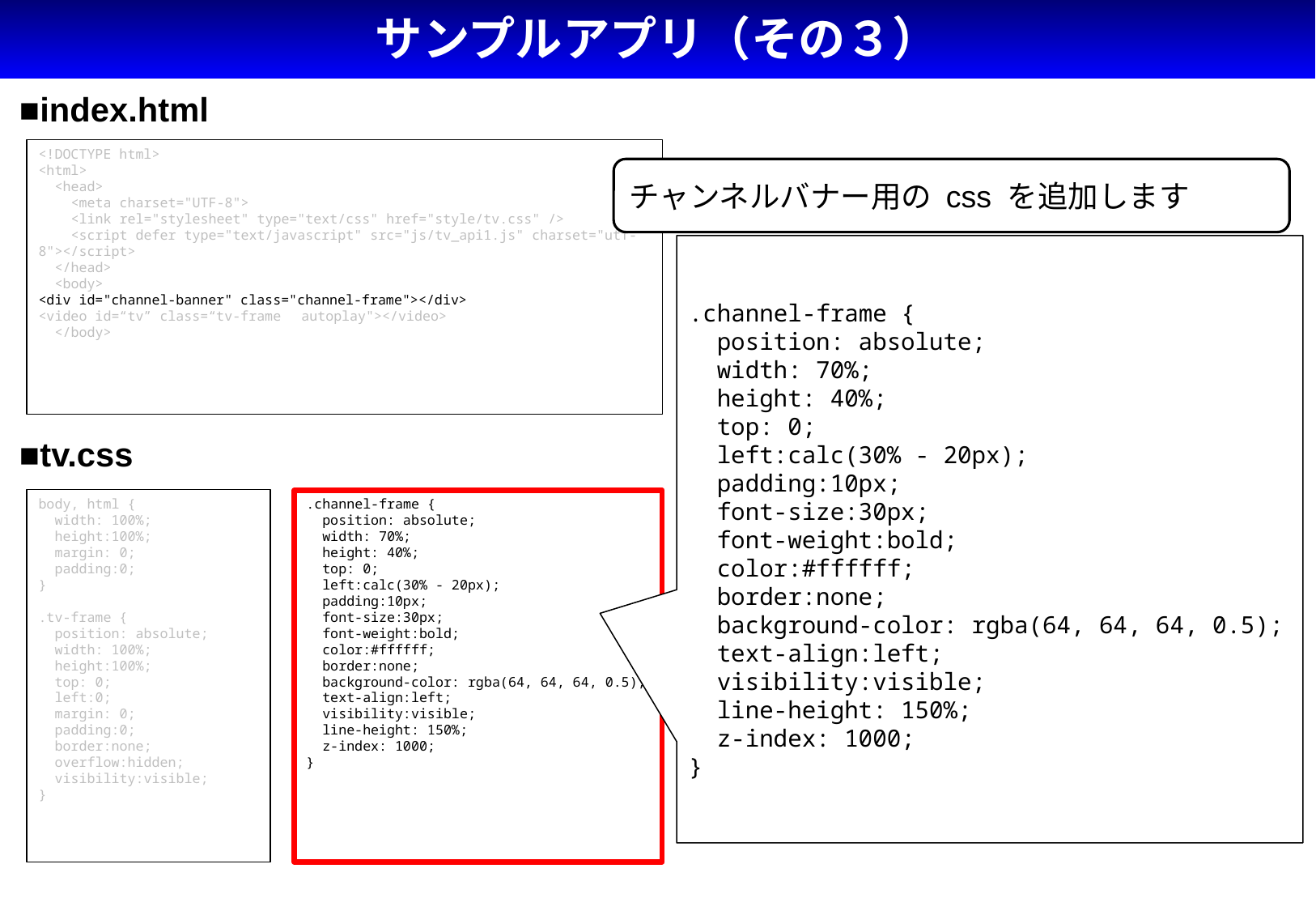

# サンプルアプリ（その３）
■index.html
<!DOCTYPE html>
<html>
  <head>
    <meta charset="UTF-8">
    <link rel="stylesheet" type="text/css" href="style/tv.css" />
    <script defer type="text/javascript" src="js/tv_api1.js" charset="utf-8"></script>
  </head>
  <body>
<div id="channel-banner" class="channel-frame"></div>
<video id=“tv” class=“tv-frame　autoplay"></video>
  </body>
チャンネルバナー用の css を追加します
.channel-frame {
  position: absolute;
  width: 70%;
  height: 40%;
  top: 0;
  left:calc(30% - 20px);
  padding:10px;
  font-size:30px;
  font-weight:bold;
  color:#ffffff;
  border:none;
  background-color: rgba(64, 64, 64, 0.5);
  text-align:left;
  visibility:visible;
  line-height: 150%;
  z-index: 1000;
}
■tv.css
body, html {
  width: 100%;
  height:100%;
  margin: 0;
  padding:0;
}

.tv-frame {
  position: absolute;
  width: 100%;
  height:100%;
  top: 0;
  left:0;
  margin: 0;
  padding:0;
  border:none;
  overflow:hidden;
  visibility:visible;
}
.channel-frame {
  position: absolute;
  width: 70%;
  height: 40%;
  top: 0;
  left:calc(30% - 20px);
  padding:10px;
  font-size:30px;
  font-weight:bold;
  color:#ffffff;
  border:none;
  background-color: rgba(64, 64, 64, 0.5);
  text-align:left;
  visibility:visible;
  line-height: 150%;
  z-index: 1000;
}